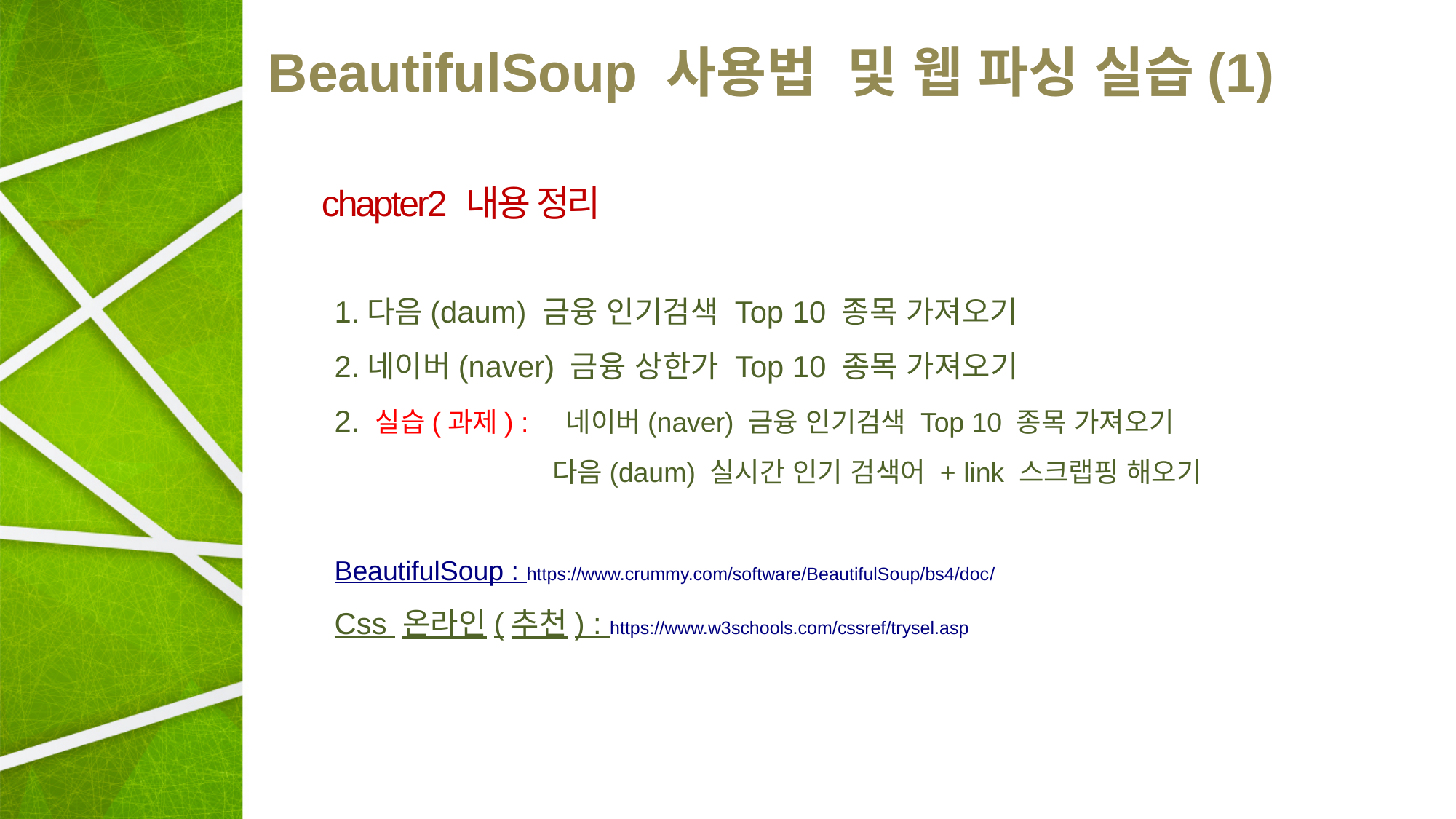

# BeautifulSoup 사용법  및 웹 파싱 실습(1)
chapter2 내용 정리
1.다음(daum) 금융 인기검색 Top 10 종목 가져오기
2.네이버(naver) 금융 상한가 Top 10 종목 가져오기
2. 실습(과제) :    네이버(naver) 금융 인기검색 Top 10 종목 가져오기
 		다음(daum) 실시간 인기 검색어 + link 스크랩핑 해오기

BeautifulSoup : https://www.crummy.com/software/BeautifulSoup/bs4/doc/
Css 온라인(추천) : https://www.w3schools.com/cssref/trysel.asp